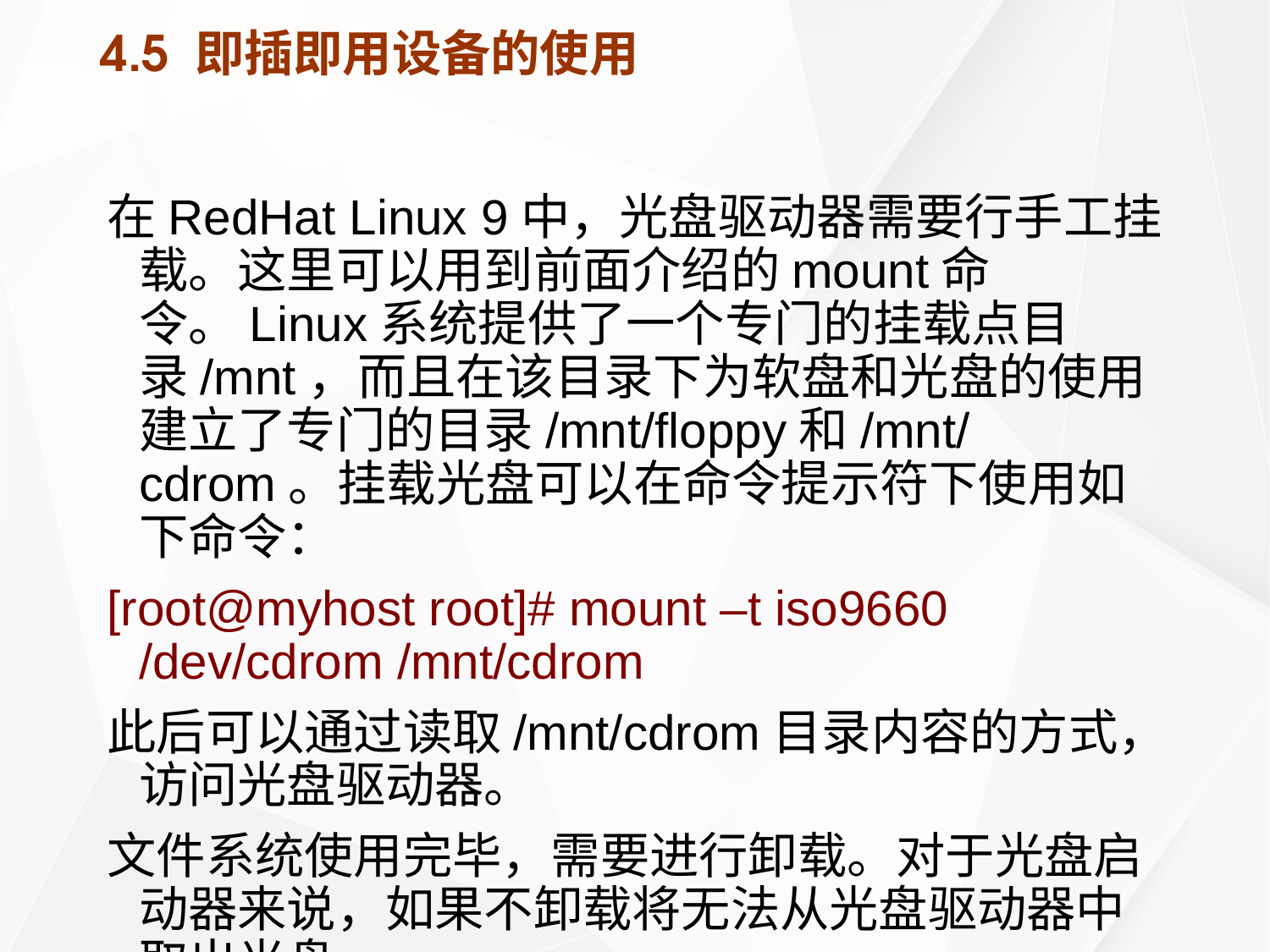

# 4.5 即插即用设备的使用
在RedHat Linux 9中，光盘驱动器需要行手工挂载。这里可以用到前面介绍的mount命令。Linux系统提供了一个专门的挂载点目录/mnt，而且在该目录下为软盘和光盘的使用建立了专门的目录/mnt/floppy和/mnt/cdrom。挂载光盘可以在命令提示符下使用如下命令：
[root@myhost root]# mount –t iso9660 /dev/cdrom /mnt/cdrom
此后可以通过读取/mnt/cdrom目录内容的方式，访问光盘驱动器。
文件系统使用完毕，需要进行卸载。对于光盘启动器来说，如果不卸载将无法从光盘驱动器中取出光盘。
无论是IDE还是SCSI光驱，都可以在命令提示符下通过执行如下命令进行卸载。
[root@myhost root]# umount /mnt/cdrom